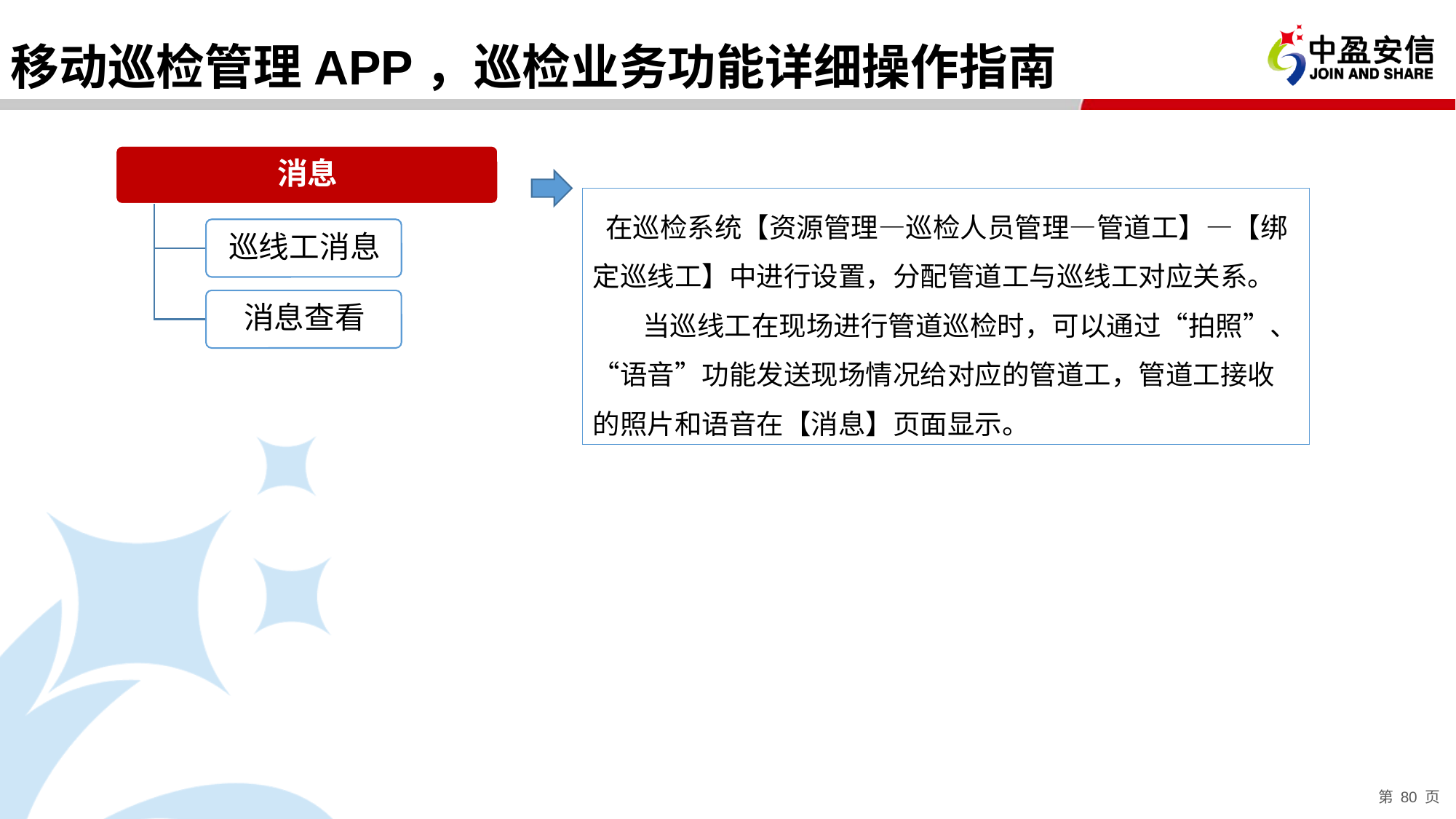

# 移动巡检管理APP，巡检业务功能详细操作指南
消息
巡线工消息
消息查看

 在巡检系统【资源管理—巡检人员管理—管道工】—【绑定巡线工】中进行设置，分配管道工与巡线工对应关系。
       当巡线工在现场进行管道巡检时，可以通过“拍照”、“语音”功能发送现场情况给对应的管道工，管道工接收的照片和语音在【消息】页面显示。